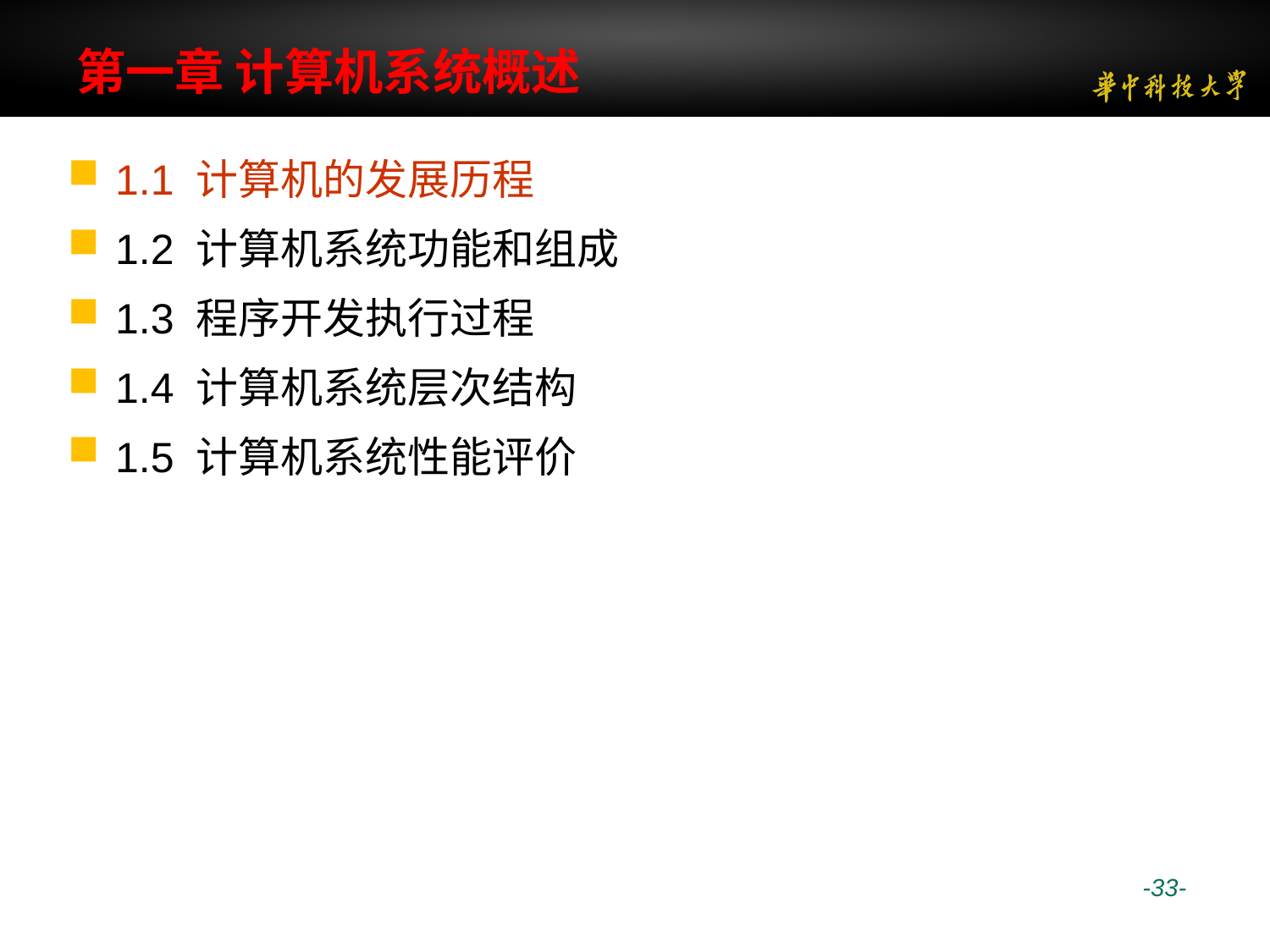

# 第一章 计算机系统概述
1.1 计算机的发展历程
1.2 计算机系统功能和组成
1.3 程序开发执行过程
1.4 计算机系统层次结构
1.5 计算机系统性能评价

 -33-